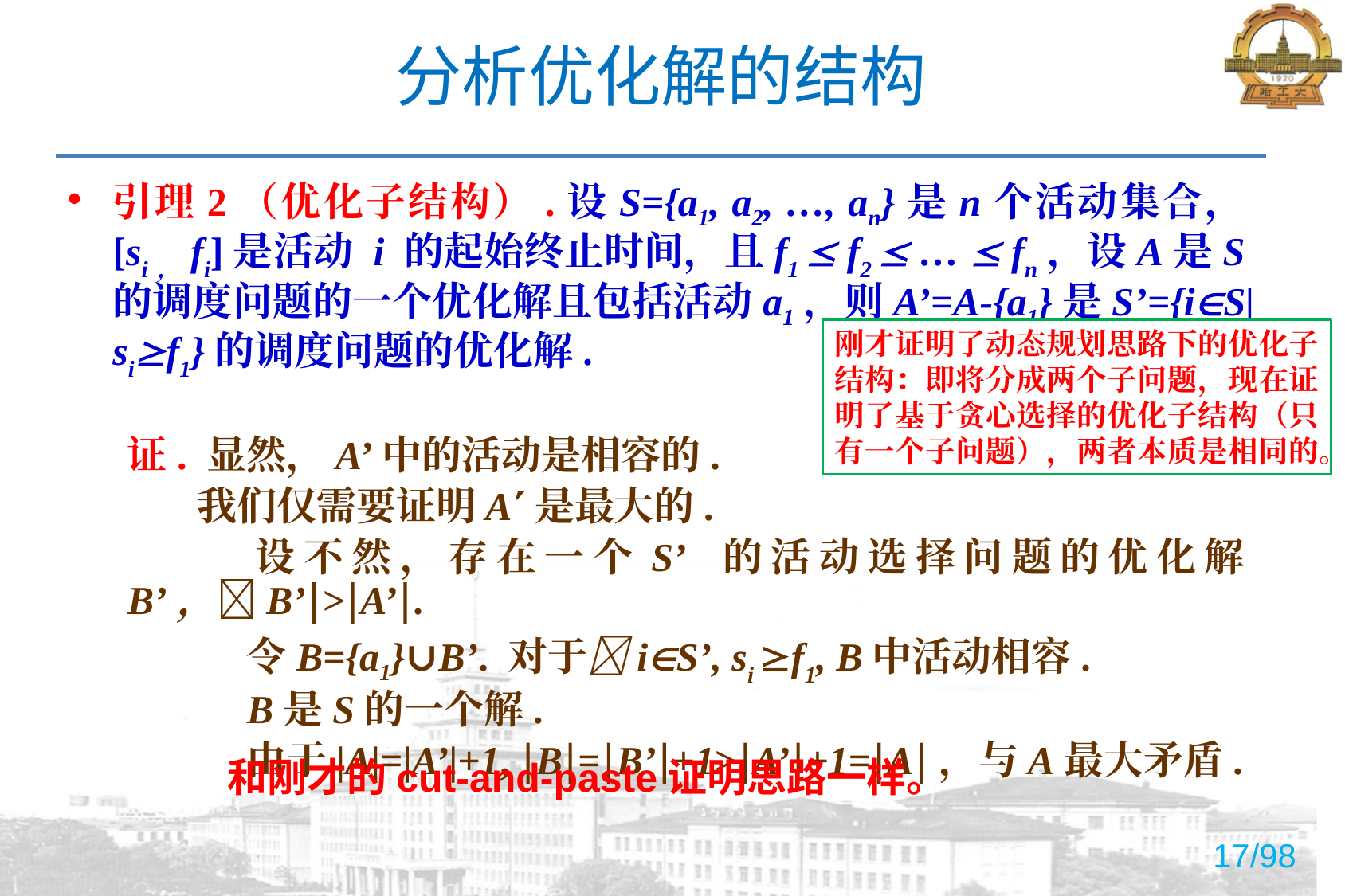

# 分析优化解的结构
引理2（优化子结构）.设S={a1, a2, …, an}是n个活动集合，[si，fi]是活动 i 的起始终止时间，且f1 ≤ f2 ≤ … ≤ fn，设A是S的调度问题的一个优化解且包括活动a1，则A’=A-{a1}是S’={i∈S|si≥f1}的调度问题的优化解.

证. 显然，A’中的活动是相容的.
      我们仅需要证明A′是最大的.
	设不然，存在一个S’ 的活动选择问题的优化解B’，|B’|>|A’|.
	令B={a1}∪B’. 对于∀i∈S’, si ≥f1, B中活动相容.
	B是S的一个解.
	由于|A|=|A’|+1, |B|=|B’|+1>|A’|+1=|A|，与A最大矛盾.

刚才证明了动态规划思路下的优化子结构：即将分成两个子问题，现在证明了基于贪心选择的优化子结构（只有一个子问题），两者本质是相同的。
和刚才的cut-and-paste证明思路一样。